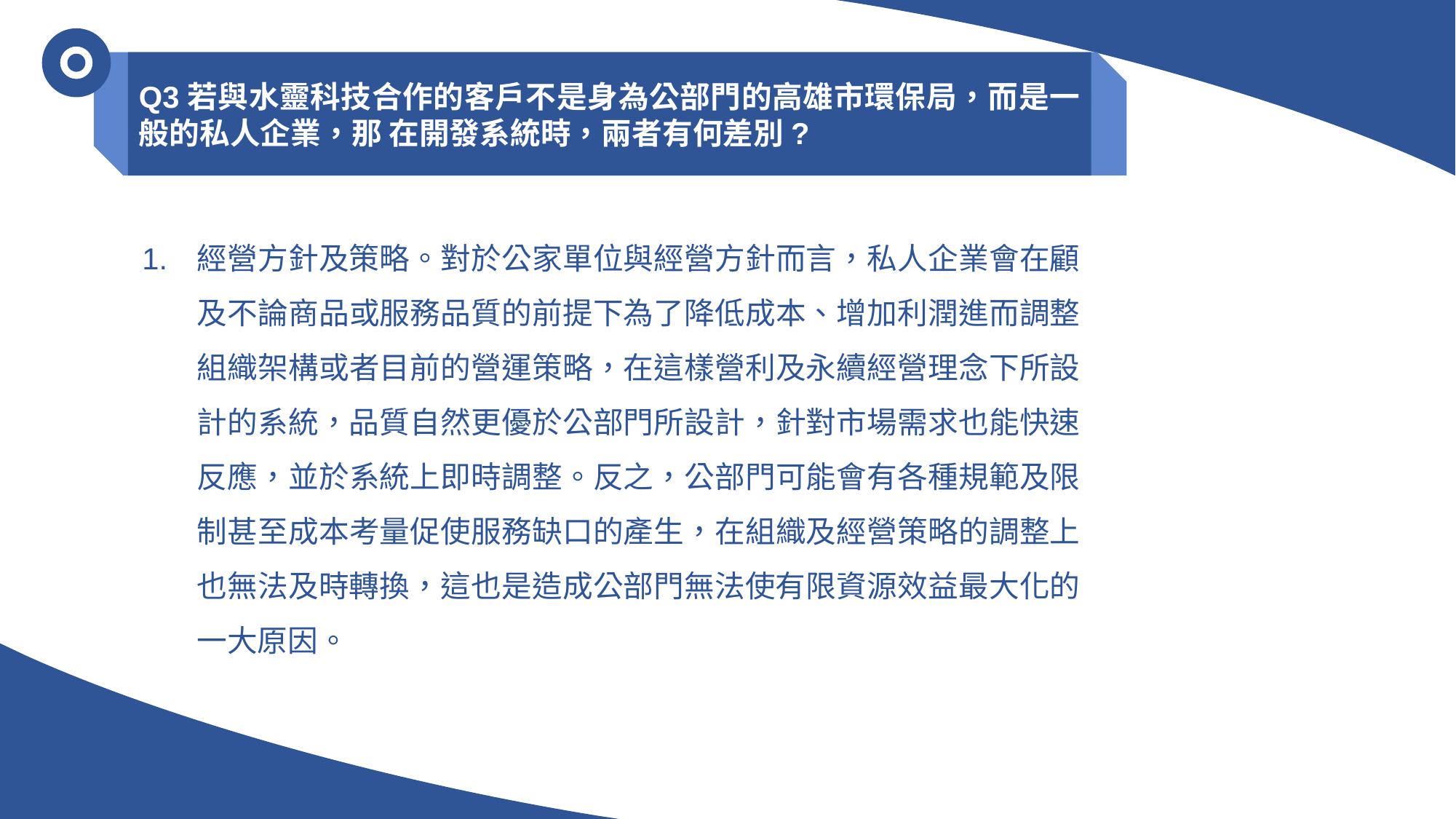

Q3若與水靈科技合作的客戶不是身為公部門的高雄市環保局，而是一般的私人企業，那 在開發系統時，兩者有何差別?
經營方針及策略。對於公家單位與經營方針而言，私人企業會在顧及不論商品或服務品質的前提下為了降低成本、增加利潤進而調整組織架構或者目前的營運策略，在這樣營利及永續經營理念下所設計的系統，品質自然更優於公部門所設計，針對市場需求也能快速反應，並於系統上即時調整。反之，公部門可能會有各種規範及限制甚至成本考量促使服務缺口的產生，在組織及經營策略的調整上也無法及時轉換，這也是造成公部門無法使有限資源效益最大化的一大原因。